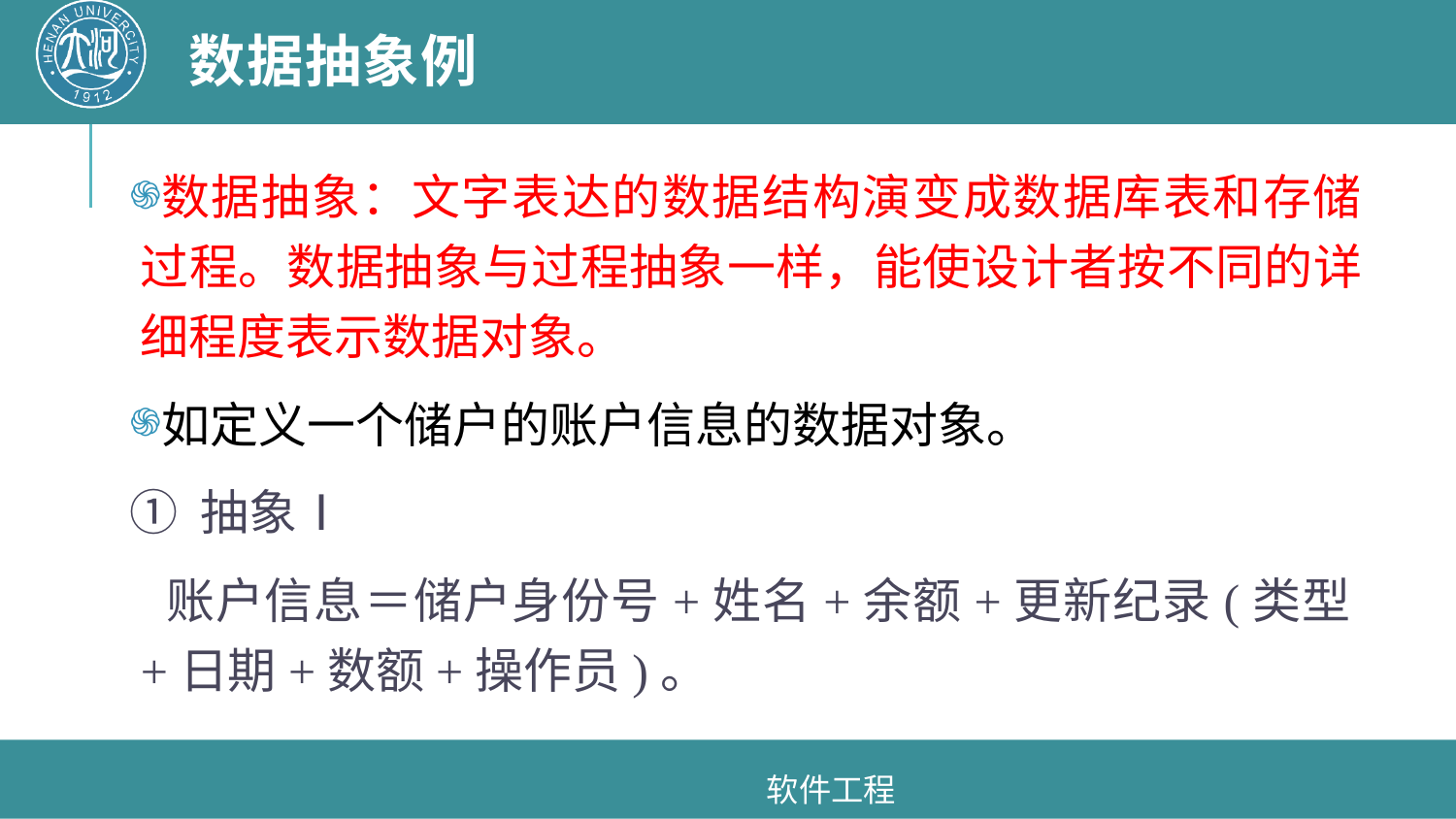

# 数据抽象例
数据抽象：文字表达的数据结构演变成数据库表和存储过程。数据抽象与过程抽象一样，能使设计者按不同的详细程度表示数据对象。
如定义一个储户的账户信息的数据对象。
① 抽象Ⅰ
  账户信息＝储户身份号+姓名+余额+更新纪录(类型+日期+数额+操作员)。

软件工程
142